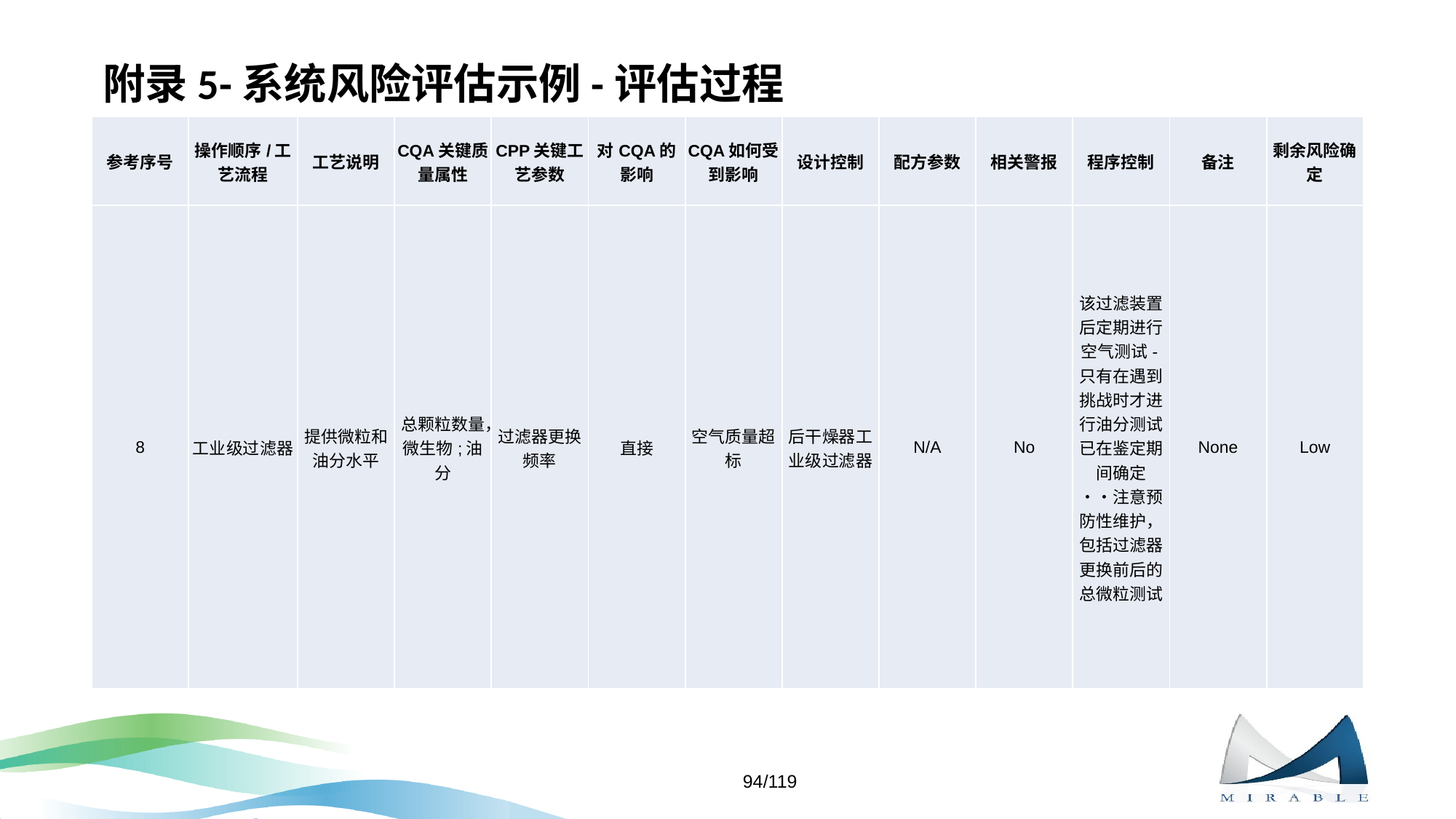

# 附录5-系统风险评估示例-评估过程
| 参考序号 | 操作顺序/工艺流程 | 工艺说明 | CQA关键质量属性 | CPP关键工艺参数 | 对CQA的影响 | CQA如何受到影响 | 设计控制 | 配方参数 | 相关警报 | 程序控制 | 备注 | 剩余风险确定 |
| --- | --- | --- | --- | --- | --- | --- | --- | --- | --- | --- | --- | --- |
| 8 | 工业级过滤器 | 提供微粒和油分水平 | 总颗粒数量，微生物;油分 | 过滤器更换频率 | 直接 | 空气质量超标 | 后干燥器工业级过滤器 | N/A | No | 该过滤装置后定期进行空气测试-只有在遇到挑战时才进行油分测试已在鉴定期间确定 ••注意预防性维护，包括过滤器更换前后的总微粒测试 | None | Low |
94/119